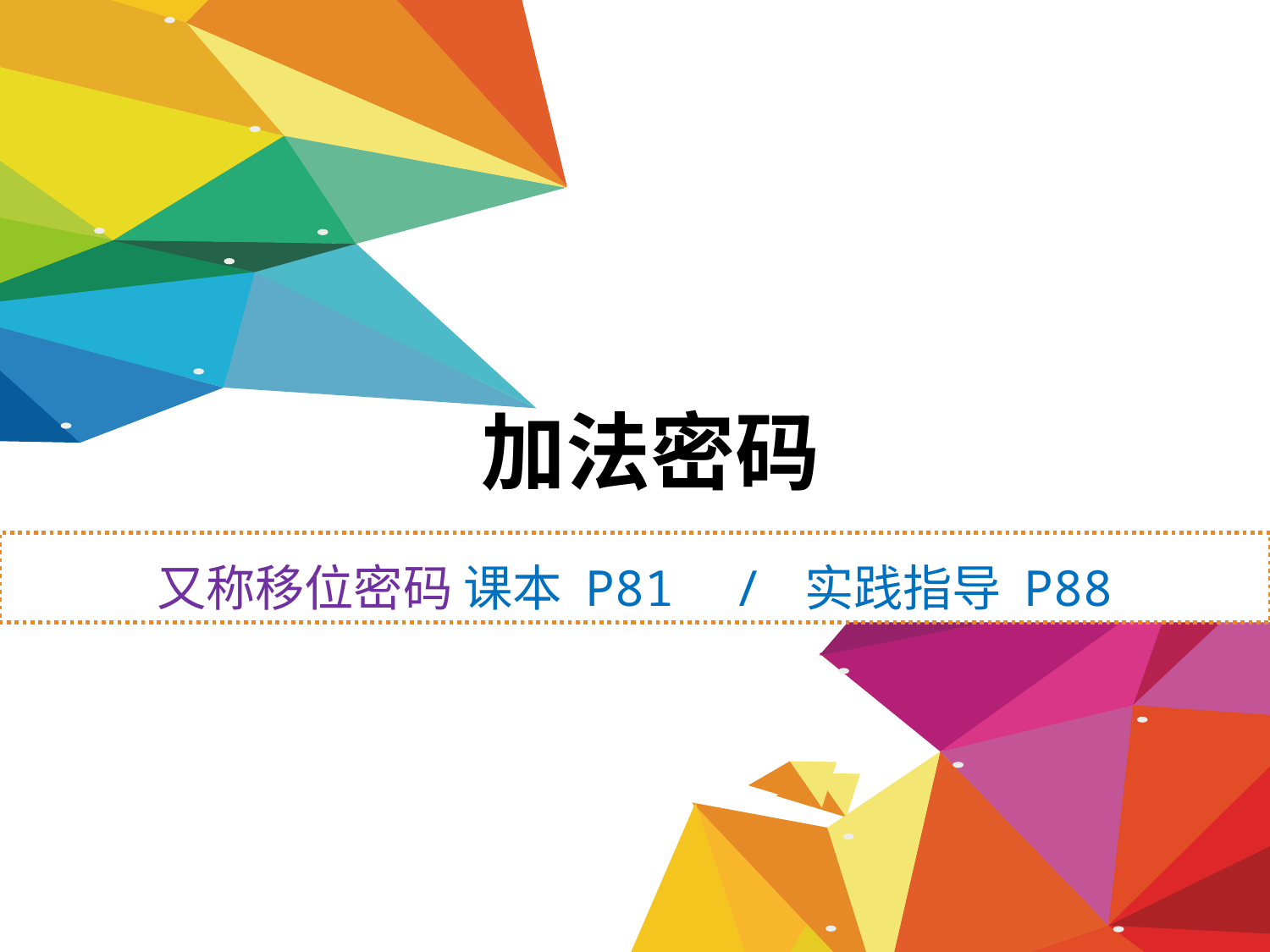

加法密码
又称移位密码 课本 P81  / 实践指导 P88